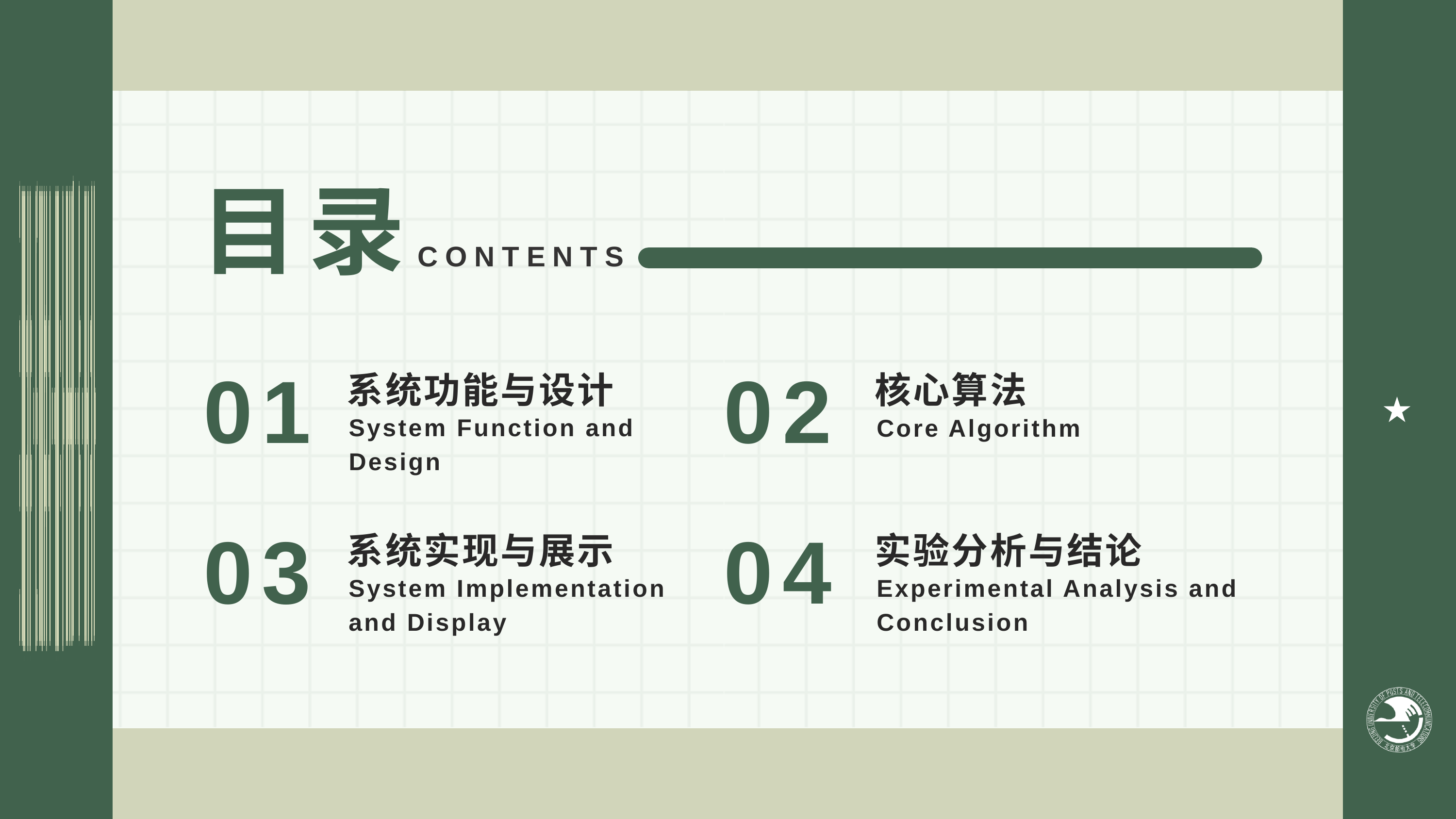

目录
CONTENTS

01
02
系统功能与设计
核心算法

System Function and Design
Core Algorithm
03
04
系统实现与展示
实验分析与结论
System Implementation and Display
Experimental Analysis and Conclusion